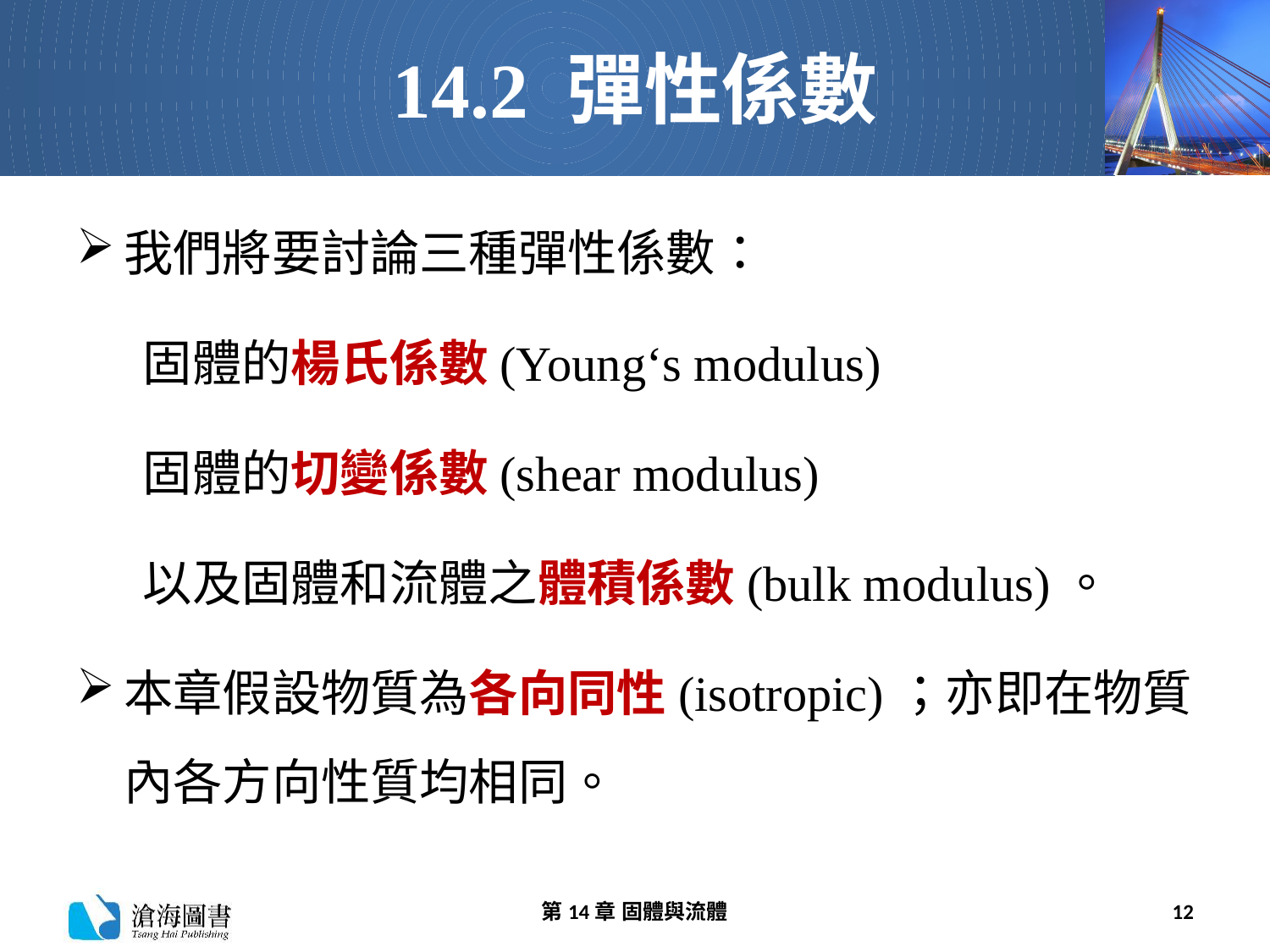

# 14.2 彈性係數
我們將要討論三種彈性係數：
     固體的楊氏係數(Young‘s modulus)
     固體的切變係數(shear modulus)
     以及固體和流體之體積係數(bulk modulus)。
本章假設物質為各向同性(isotropic)；亦即在物質內各方向性質均相同。
第14章 固體與流體
12